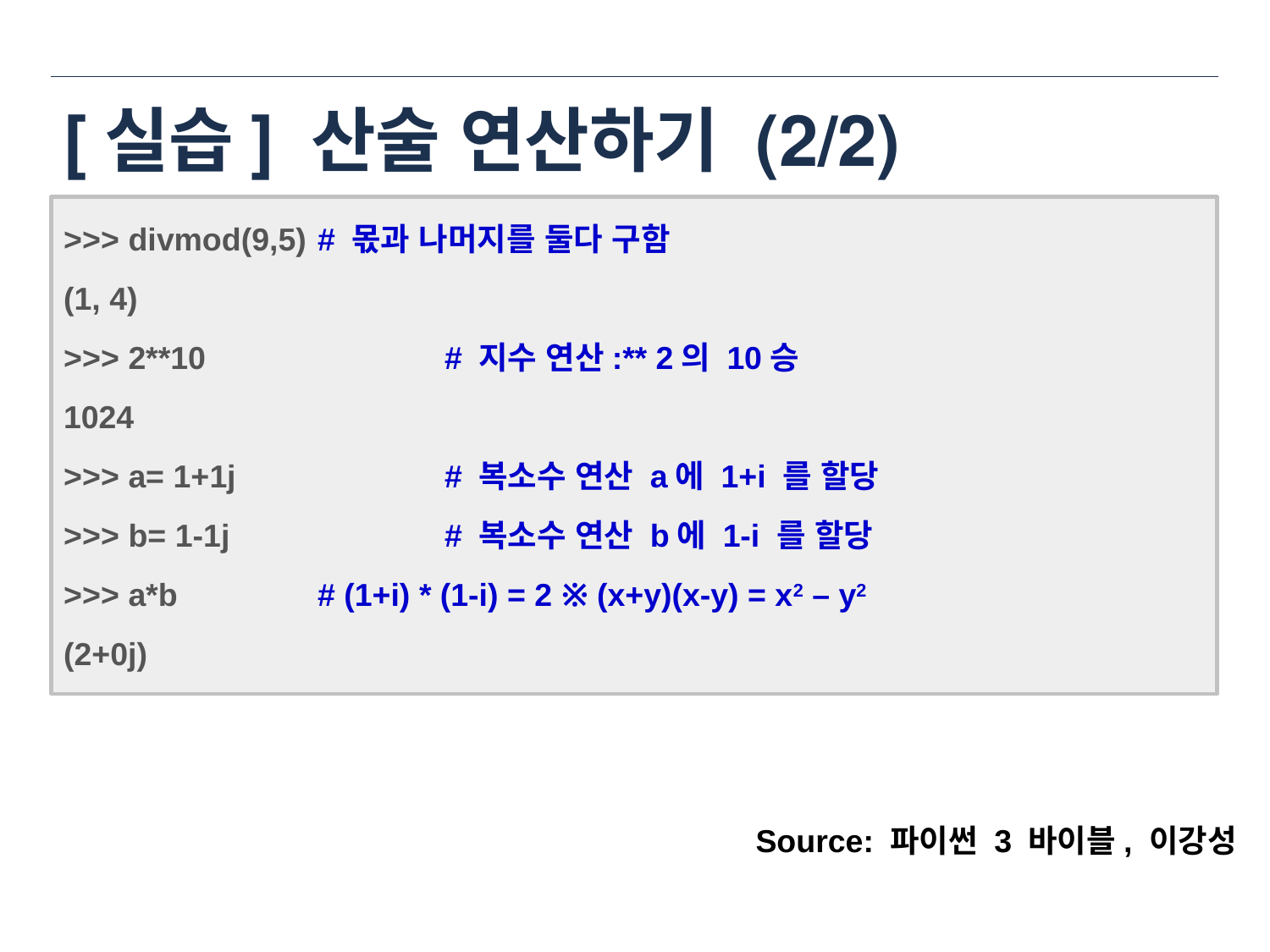

# [실습] 산술 연산하기 (2/2)
>>> divmod(9,5)	# 몫과 나머지를 둘다 구함
(1, 4)
>>> 2**10		# 지수 연산:** 2의 10승
1024
>>> a= 1+1j		# 복소수 연산 a에 1+i 를 할당
>>> b= 1-1j		# 복소수 연산 b에 1-i 를 할당
>>> a*b		# (1+i) * (1-i) = 2 ※ (x+y)(x-y) = x2 – y2
(2+0j)
Source: 파이썬 3 바이블, 이강성